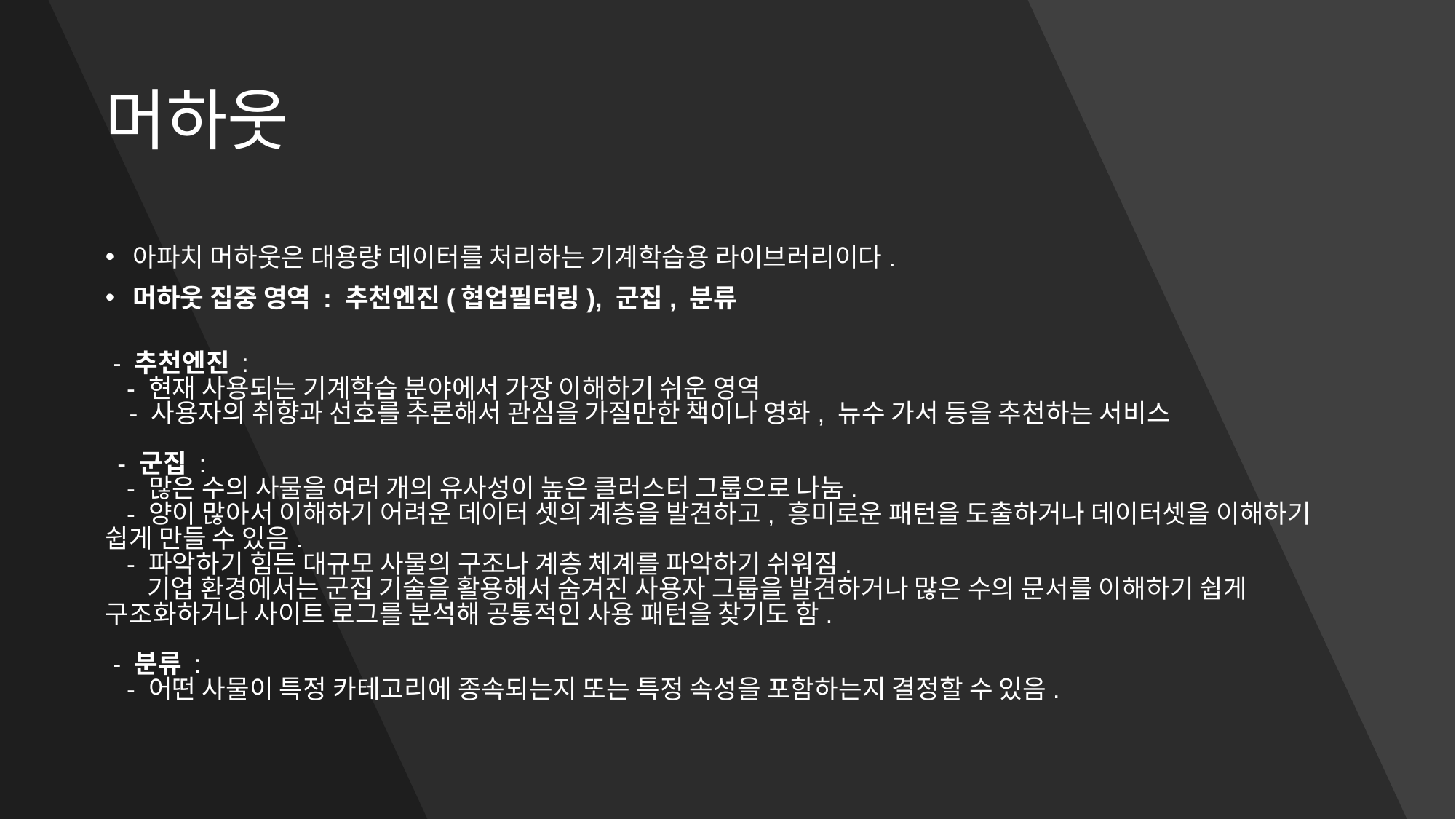

# 머하웃
아파치 머하웃은 대용량 데이터를 처리하는 기계학습용 라이브러리이다.
머하웃 집중 영역 : 추천엔진(협업필터링), 군집, 분류
 - 추천엔진 : 
   - 현재 사용되는 기계학습 분야에서 가장 이해하기 쉬운 영역
   - 사용자의 취향과 선호를 추론해서 관심을 가질만한 책이나 영화, 뉴수 가서 등을 추천하는 서비스
 - 군집 : 
   - 많은 수의 사물을 여러 개의 유사성이 높은 클러스터 그룹으로 나눔.
   - 양이 많아서 이해하기 어려운 데이터 셋의 계층을 발견하고, 흥미로운 패턴을 도출하거나 데이터셋을 이해하기 쉽게 만들 수 있음.
   - 파악하기 힘든 대규모 사물의 구조나 계층 체계를 파악하기 쉬워짐.
     기업 환경에서는 군집 기술을 활용해서 숨겨진 사용자 그룹을 발견하거나 많은 수의 문서를 이해하기 쉽게 구조화하거나 사이트 로그를 분석해 공통적인 사용 패턴을 찾기도 함.
 - 분류 :
   - 어떤 사물이 특정 카테고리에 종속되는지 또는 특정 속성을 포함하는지 결정할 수 있음.